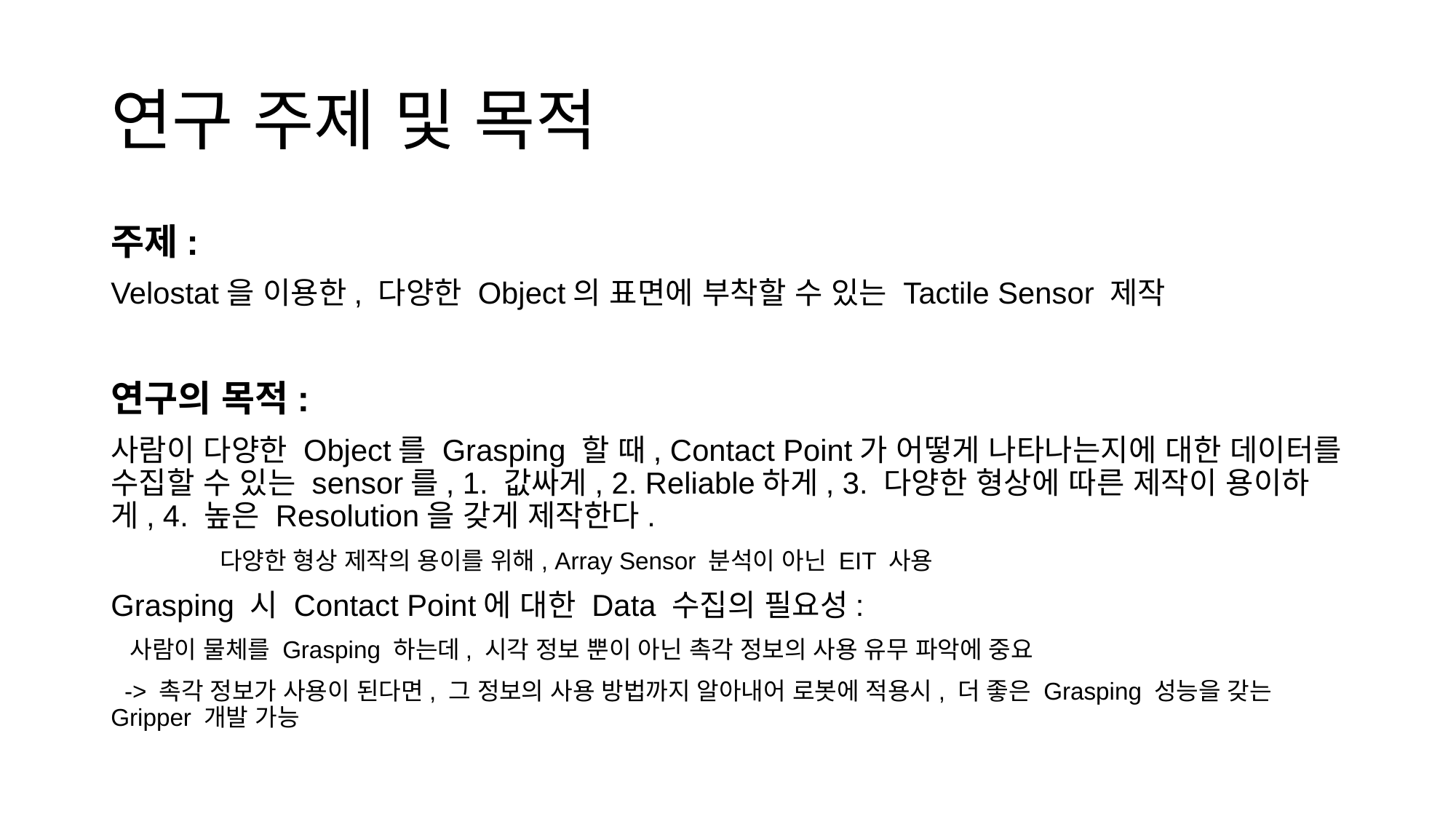

# 연구 주제 및 목적
주제:
Velostat을 이용한, 다양한 Object의 표면에 부착할 수 있는 Tactile Sensor 제작

연구의 목적:
사람이 다양한 Object를 Grasping 할 때, Contact Point가 어떻게 나타나는지에 대한 데이터를 수집할 수 있는 sensor를, 1. 값싸게, 2. Reliable하게, 3. 다양한 형상에 따른 제작이 용이하게, 4. 높은 Resolution을 갖게 제작한다.
	다양한 형상 제작의 용이를 위해, Array Sensor 분석이 아닌 EIT 사용
Grasping 시 Contact Point에 대한 Data 수집의 필요성:
  사람이 물체를 Grasping 하는데, 시각 정보 뿐이 아닌 촉각 정보의 사용 유무 파악에 중요
  -> 촉각 정보가 사용이 된다면, 그 정보의 사용 방법까지 알아내어 로봇에 적용시, 더 좋은 Grasping 성능을 갖는 Gripper 개발 가능